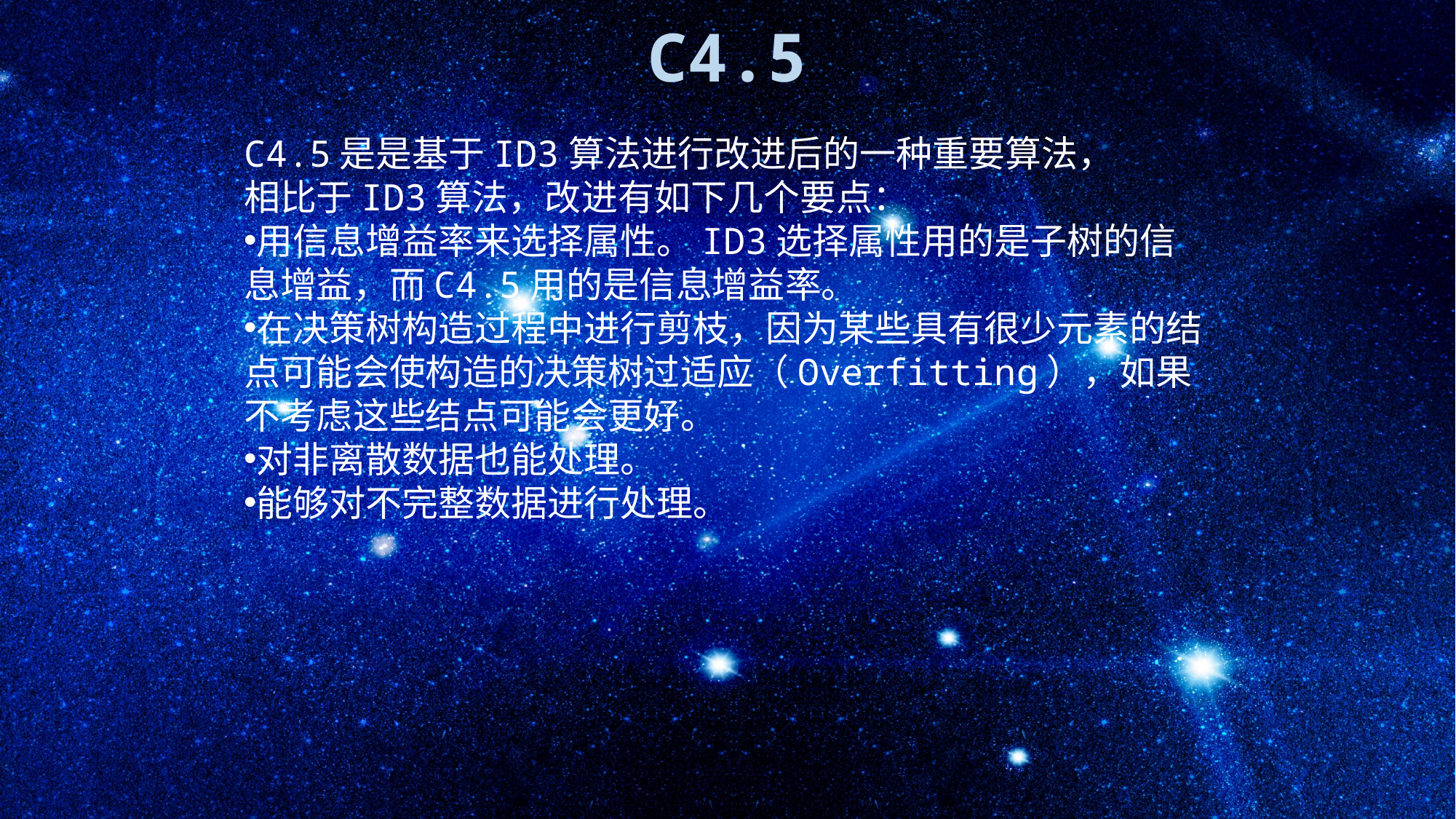

C4.5
C4.5是是基于ID3算法进行改进后的一种重要算法，
相比于ID3算法，改进有如下几个要点：
用信息增益率来选择属性。ID3选择属性用的是子树的信息增益，而C4.5用的是信息增益率。
在决策树构造过程中进行剪枝，因为某些具有很少元素的结点可能会使构造的决策树过适应（Overfitting），如果不考虑这些结点可能会更好。
对非离散数据也能处理。
能够对不完整数据进行处理。